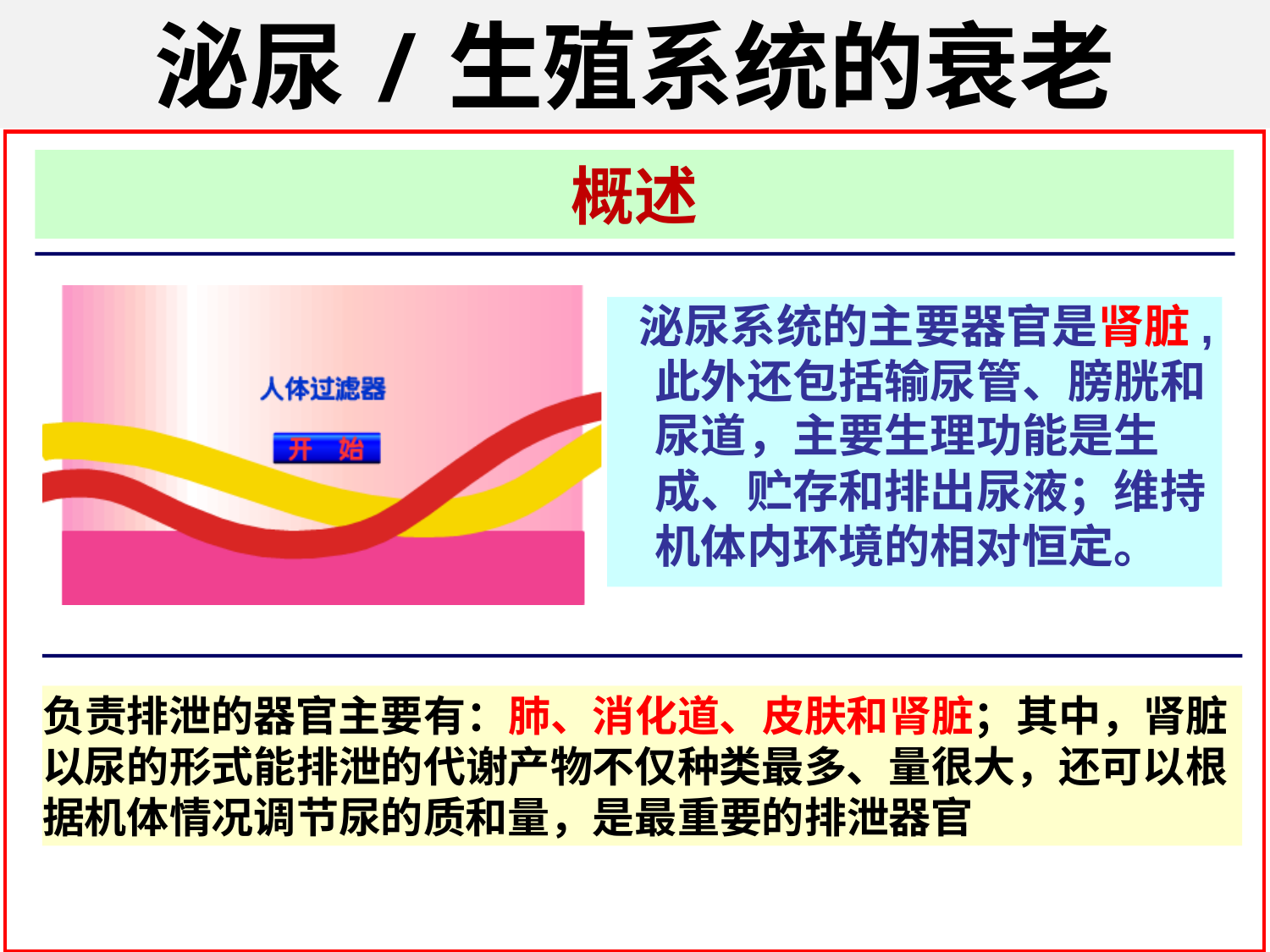

泌尿/生殖系统的衰老

概述

  泌尿系统的主要器官是肾脏,此外还包括输尿管、膀胱和尿道，主要生理功能是生成、贮存和排出尿液；维持机体内环境的相对恒定。

负责排泄的器官主要有：肺、消化道、皮肤和肾脏；其中，肾脏以尿的形式能排泄的代谢产物不仅种类最多、量很大，还可以根据机体情况调节尿的质和量，是最重要的排泄器官